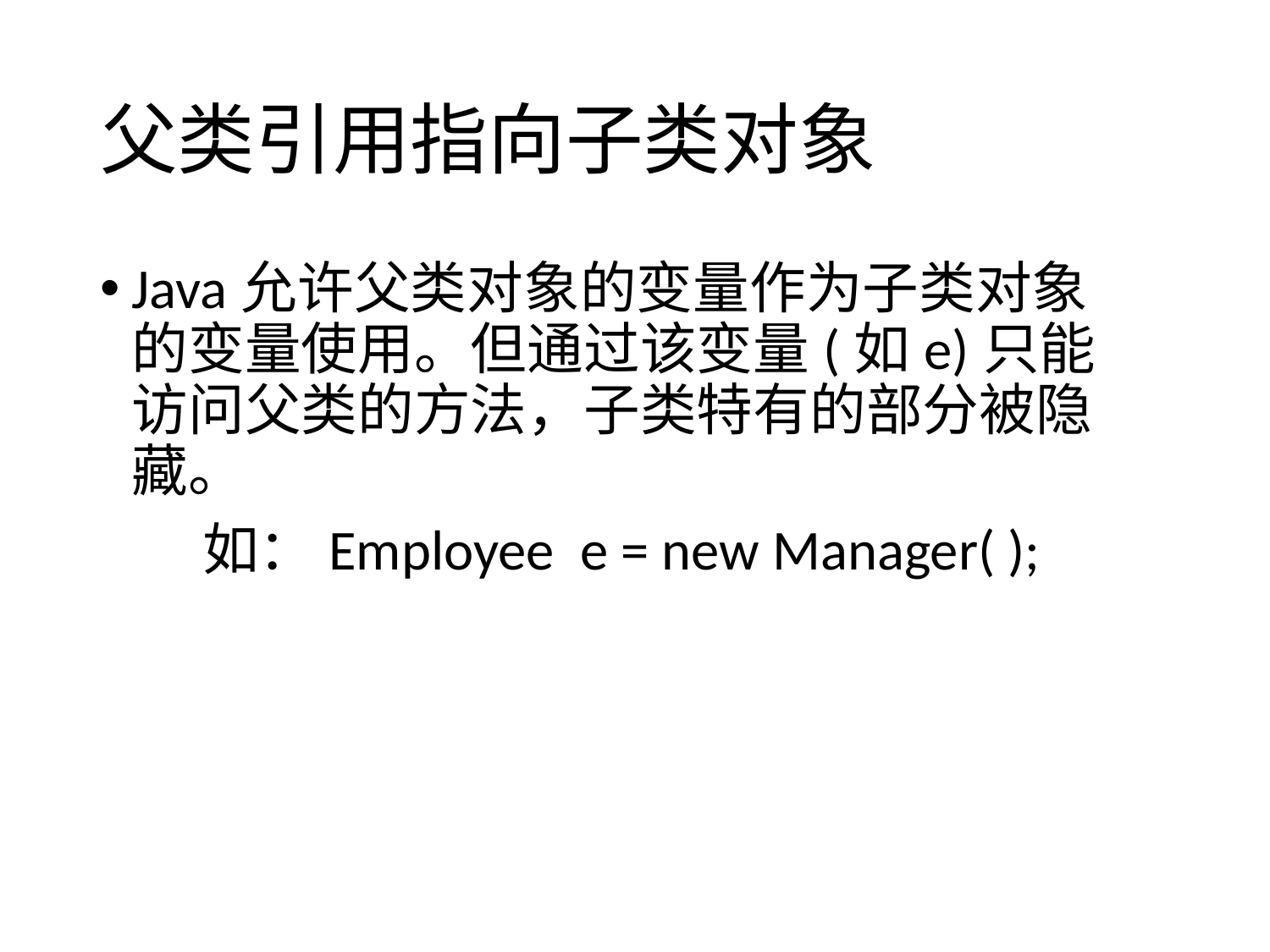

# 父类引用指向子类对象
Java允许父类对象的变量作为子类对象的变量使用。但通过该变量(如e)只能访问父类的方法，子类特有的部分被隐藏。
       如：Employee  e = new Manager( );